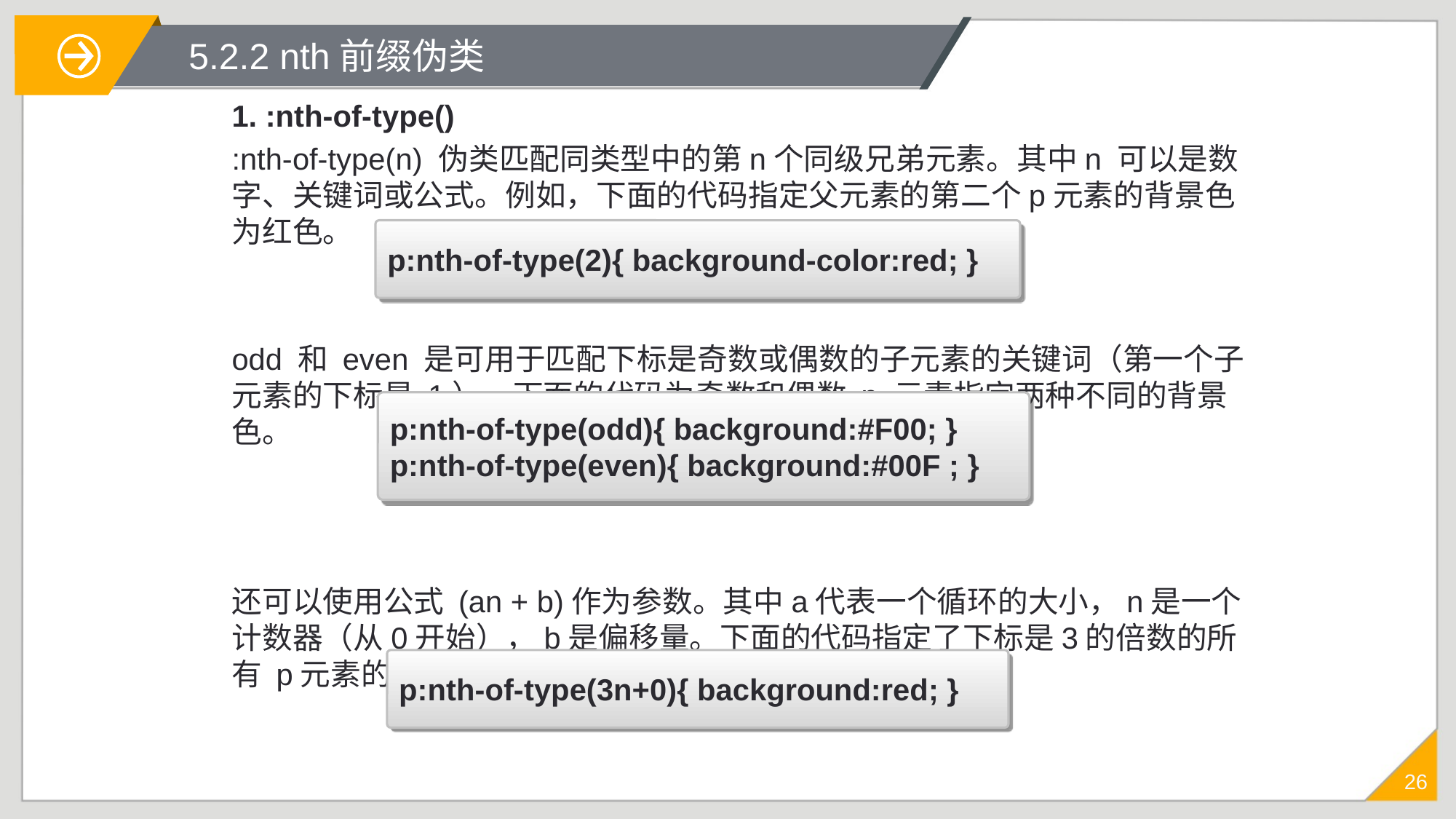

# 5.2.2 nth前缀伪类
1. :nth-of-type()
:nth-of-type(n) 伪类匹配同类型中的第n个同级兄弟元素。其中n 可以是数字、关键词或公式。例如，下面的代码指定父元素的第二个p元素的背景色为红色。

odd 和 even 是可用于匹配下标是奇数或偶数的子元素的关键词（第一个子元素的下标是 1）。下面的代码为奇数和偶数 p 元素指定两种不同的背景色。

还可以使用公式 (an + b)作为参数。其中a代表一个循环的大小，n是一个计数器（从0开始），b是偏移量。下面的代码指定了下标是3的倍数的所有 p元素的背景色为红色。

p:nth-of-type(2){ background-color:red; }
p:nth-of-type(odd){ background:#F00; }
p:nth-of-type(even){ background:#00F ; }
p:nth-of-type(3n+0){ background:red; }